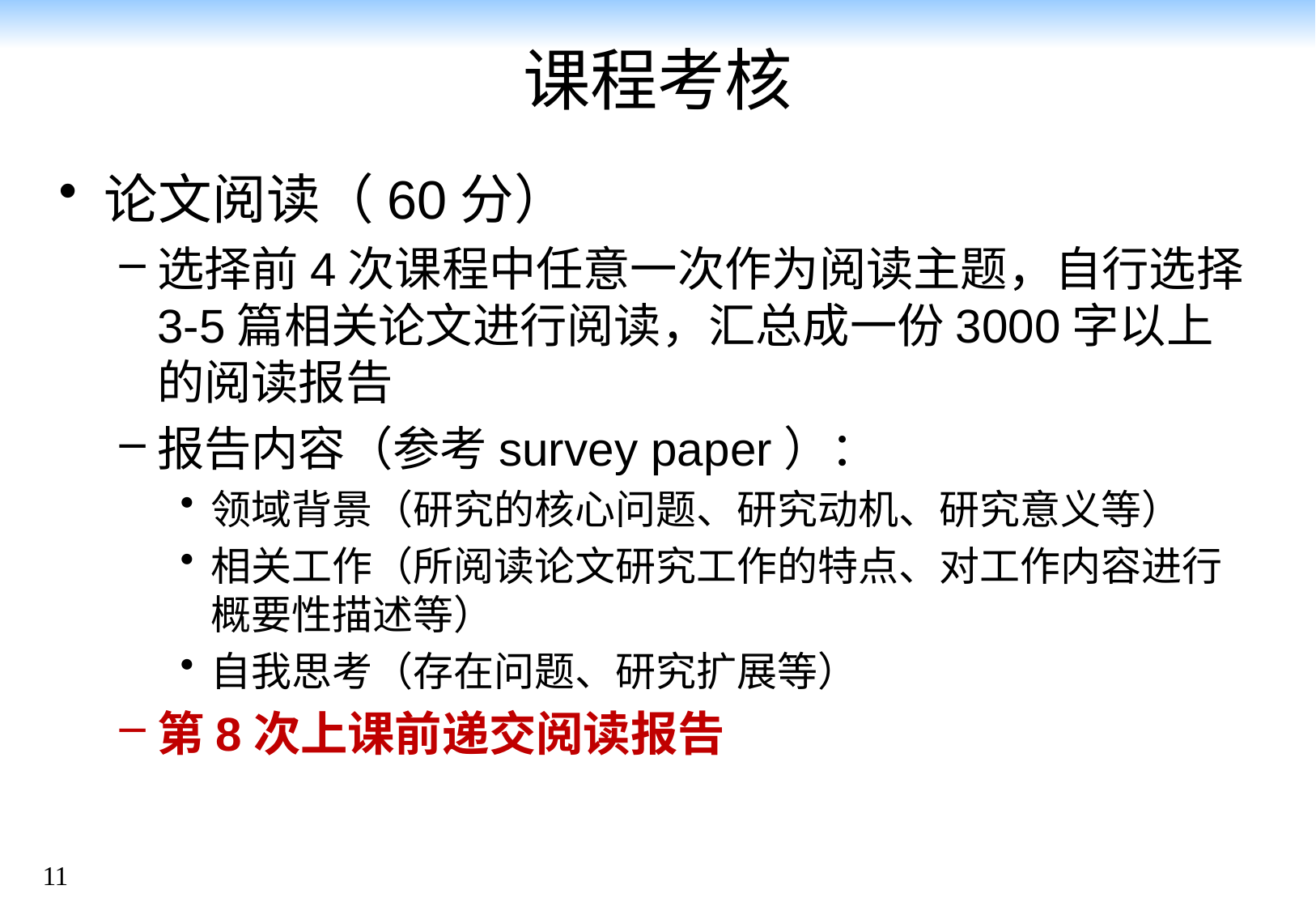

# 课程考核
论文阅读（60分）
选择前4次课程中任意一次作为阅读主题，自行选择3-5篇相关论文进行阅读，汇总成一份3000字以上的阅读报告
报告内容（参考survey paper）：
领域背景（研究的核心问题、研究动机、研究意义等）
相关工作（所阅读论文研究工作的特点、对工作内容进行概要性描述等）
自我思考（存在问题、研究扩展等）
第8次上课前递交阅读报告